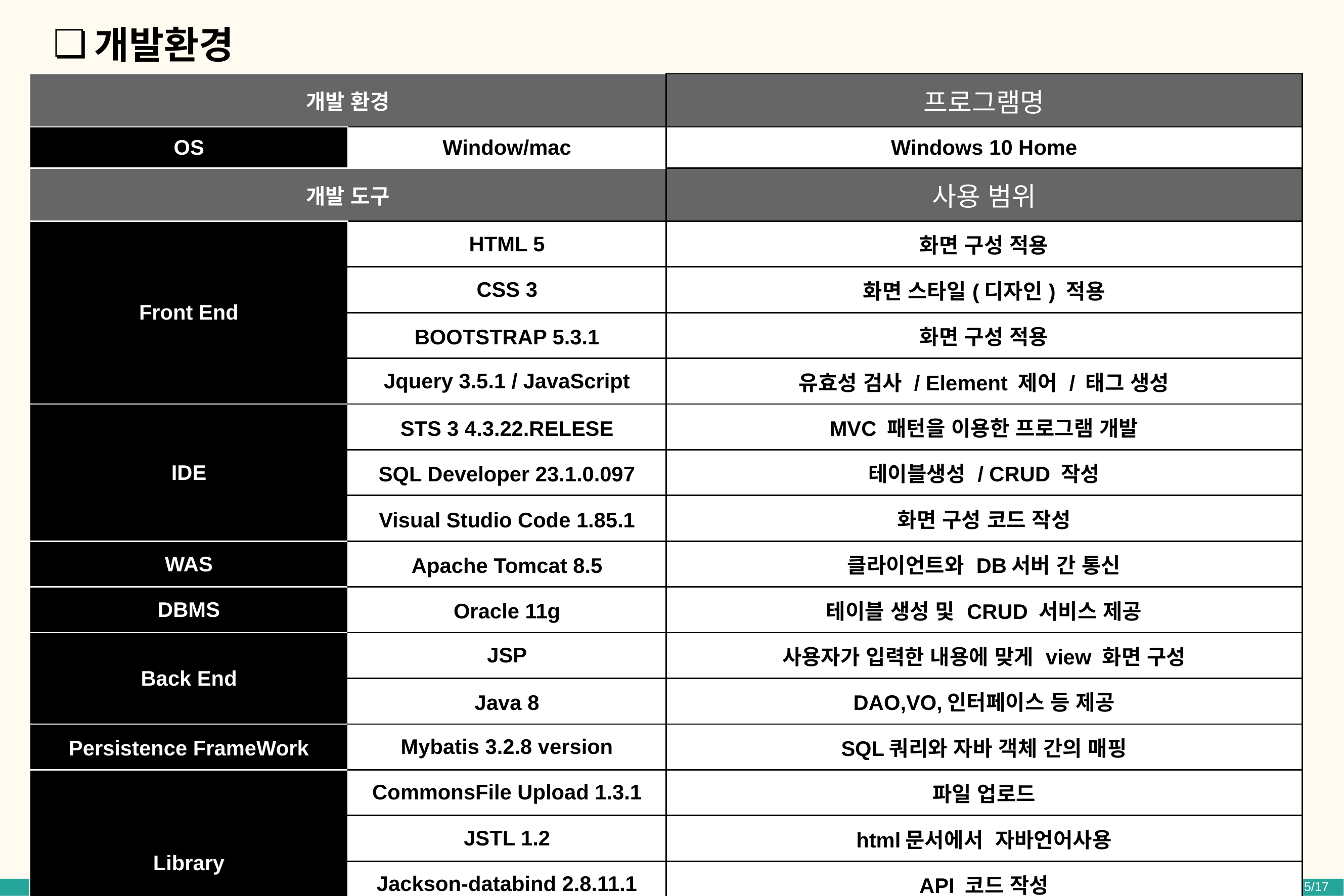

# 개발환경
| 개발 환경 |  | 프로그램명 |  |
| --- | --- | --- | --- |
| OS | Window/mac | Windows 10 Home |  |
| 개발 도구 |  | 사용 범위 |  |
| Front End | HTML 5 | 화면 구성 적용 |  |
|  | CSS 3 | 화면 스타일(디자인) 적용 |  |
|  | BOOTSTRAP 5.3.1 | 화면 구성 적용 |  |
|  | Jquery 3.5.1 / JavaScript | 유효성 검사 / Element 제어 / 태그 생성 |  |
| IDE | STS 3 4.3.22.RELESE | MVC 패턴을 이용한 프로그램 개발 |  |
|  | SQL Developer 23.1.0.097 | 테이블생성 / CRUD 작성 |  |
|  | Visual Studio Code 1.85.1 | 화면 구성 코드 작성 |  |
| WAS | Apache Tomcat 8.5 | 클라이언트와 DB서버 간 통신 |  |
| DBMS | Oracle 11g | 테이블 생성 및 CRUD 서비스 제공 |  |
| Back End | JSP | 사용자가 입력한 내용에 맞게 view 화면 구성 |  |
|  | Java 8 | DAO,VO,인터페이스 등 제공 |  |
| Persistence FrameWork | Mybatis 3.2.8 version | SQL쿼리와 자바 객체 간의 매핑 |  |
| Library | CommonsFile Upload 1.3.1 | 파일 업로드 |  |
|  | JSTL 1.2 | html문서에서 자바언어사용 |  |
|  | Jackson-databind 2.8.11.1 | API 코드 작성 |  |
|  | Ojdbc8 12.2.0.1 | DB연동 |  |
5/17